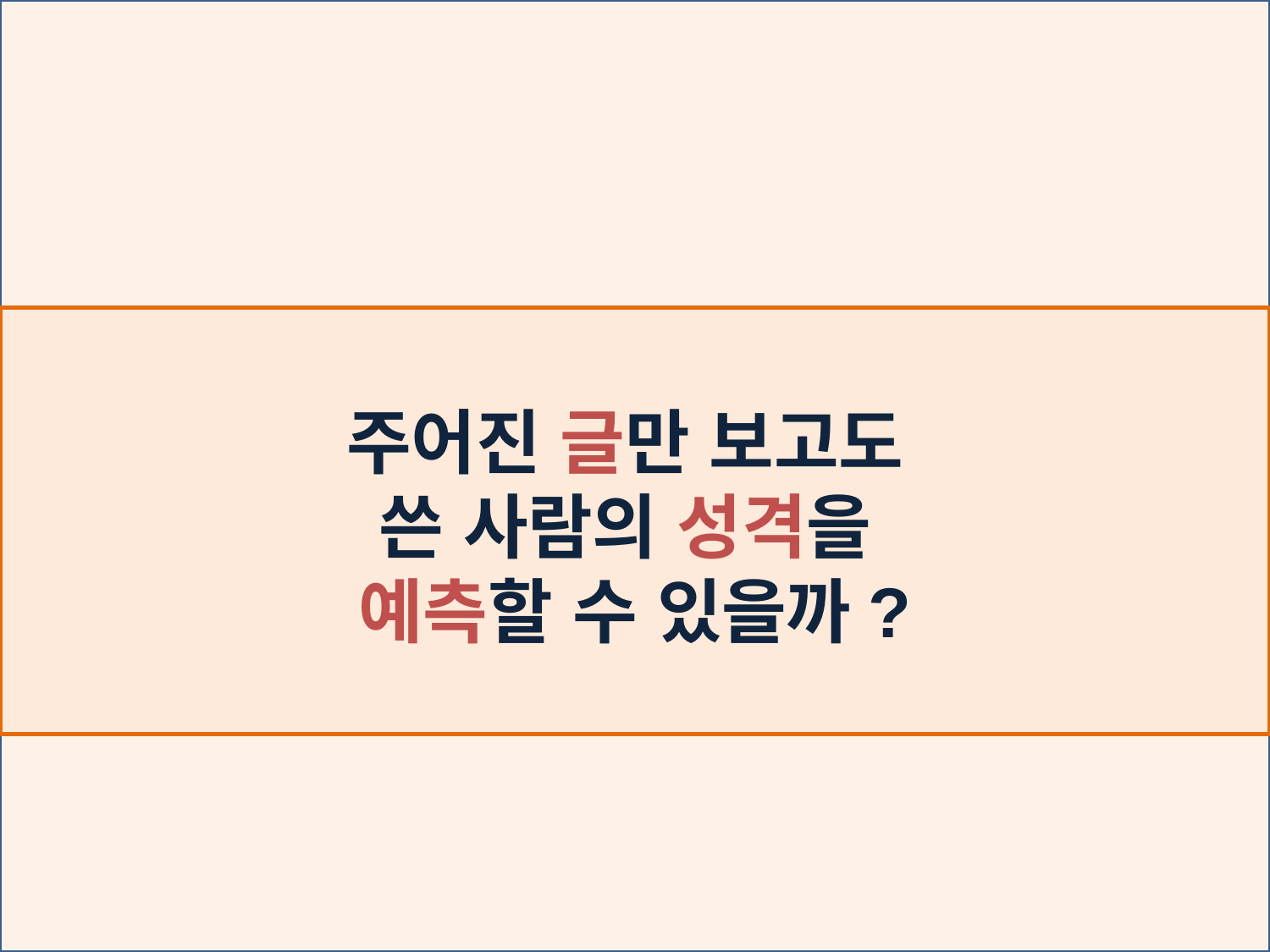

주어진 글만 보고도
쓴 사람의 성격을
예측할 수 있을까?